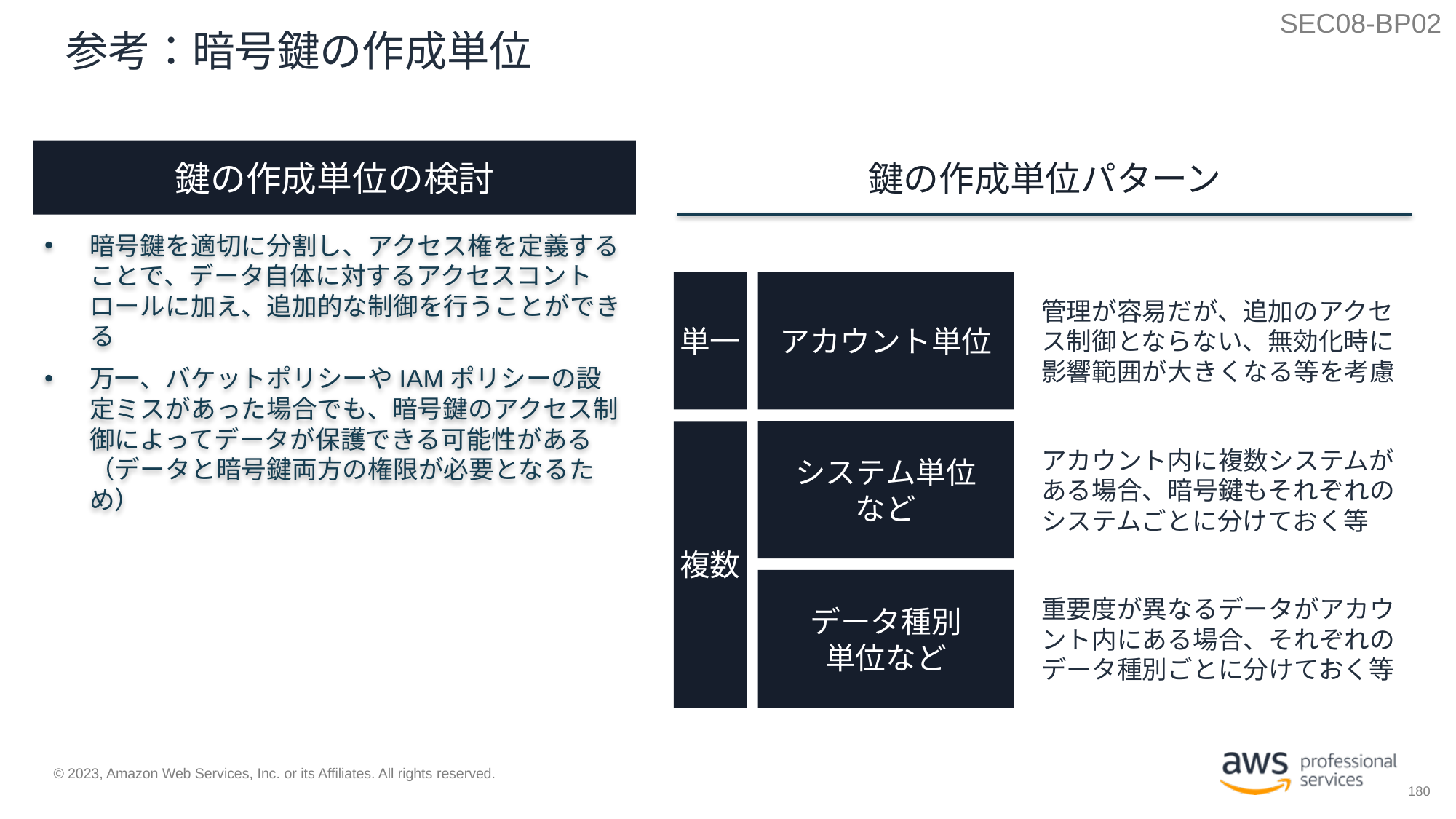

SEC08-BP02
# 参考：暗号鍵の作成単位
鍵の作成単位の検討
鍵の作成単位パターン
暗号鍵を適切に分割し、アクセス権を定義することで、データ自体に対するアクセスコントロールに加え、追加的な制御を行うことができる
万一、バケットポリシーやIAMポリシーの設定ミスがあった場合でも、暗号鍵のアクセス制御によってデータが保護できる可能性がある（データと暗号鍵両方の権限が必要となるため）
単一
アカウント単位
管理が容易だが、追加のアクセス制御とならない、無効化時に影響範囲が大きくなる等を考慮
複数
システム単位
など
アカウント内に複数システムがある場合、暗号鍵もそれぞれのシステムごとに分けておく等
データ種別
単位など
重要度が異なるデータがアカウント内にある場合、それぞれのデータ種別ごとに分けておく等